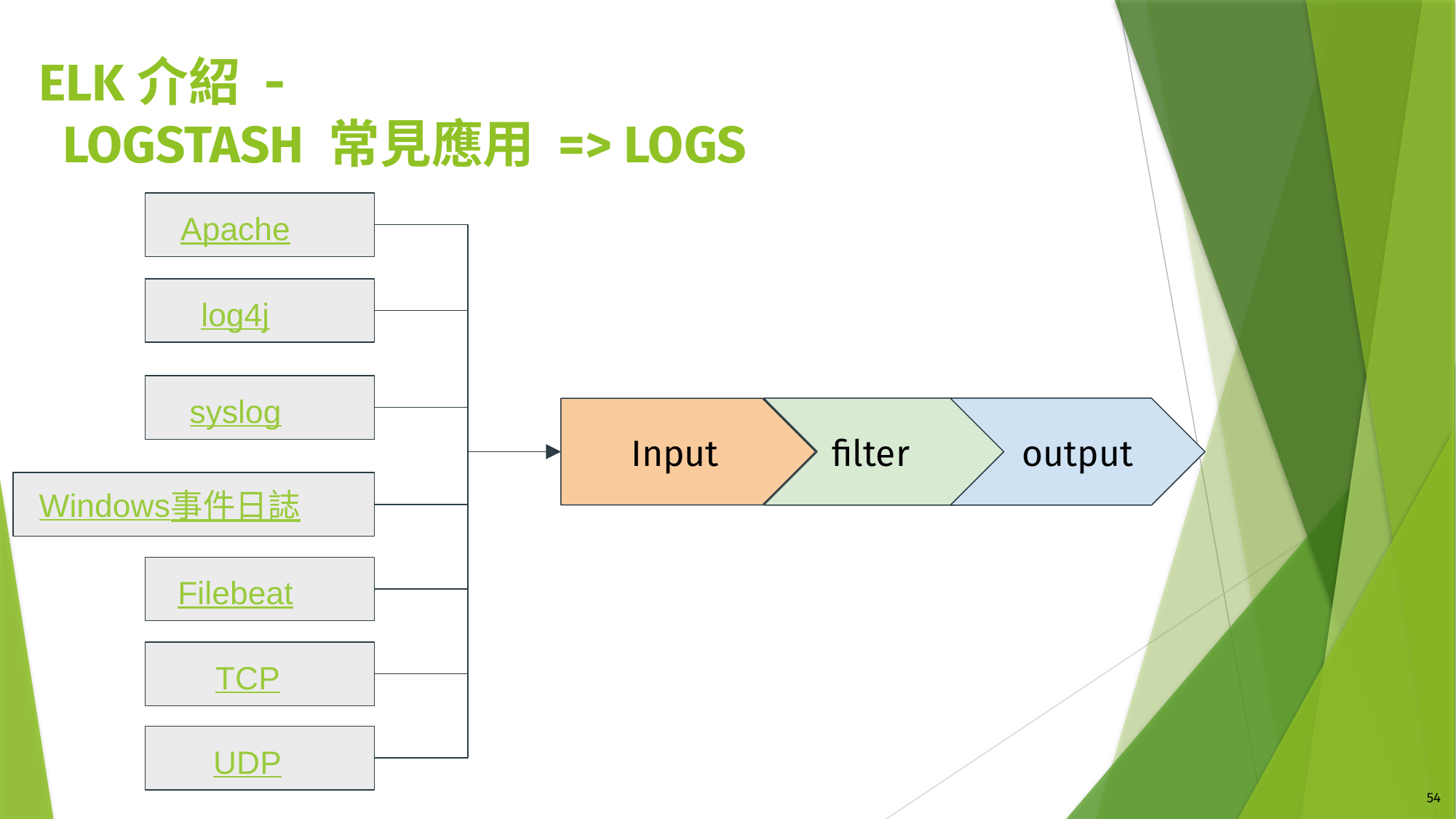

# ELK介紹 - Logstash 常見應用 => Logs
Apache
log4j
syslog
filter
output
Input
Windows事件日誌
Filebeat
TCP
UDP
54